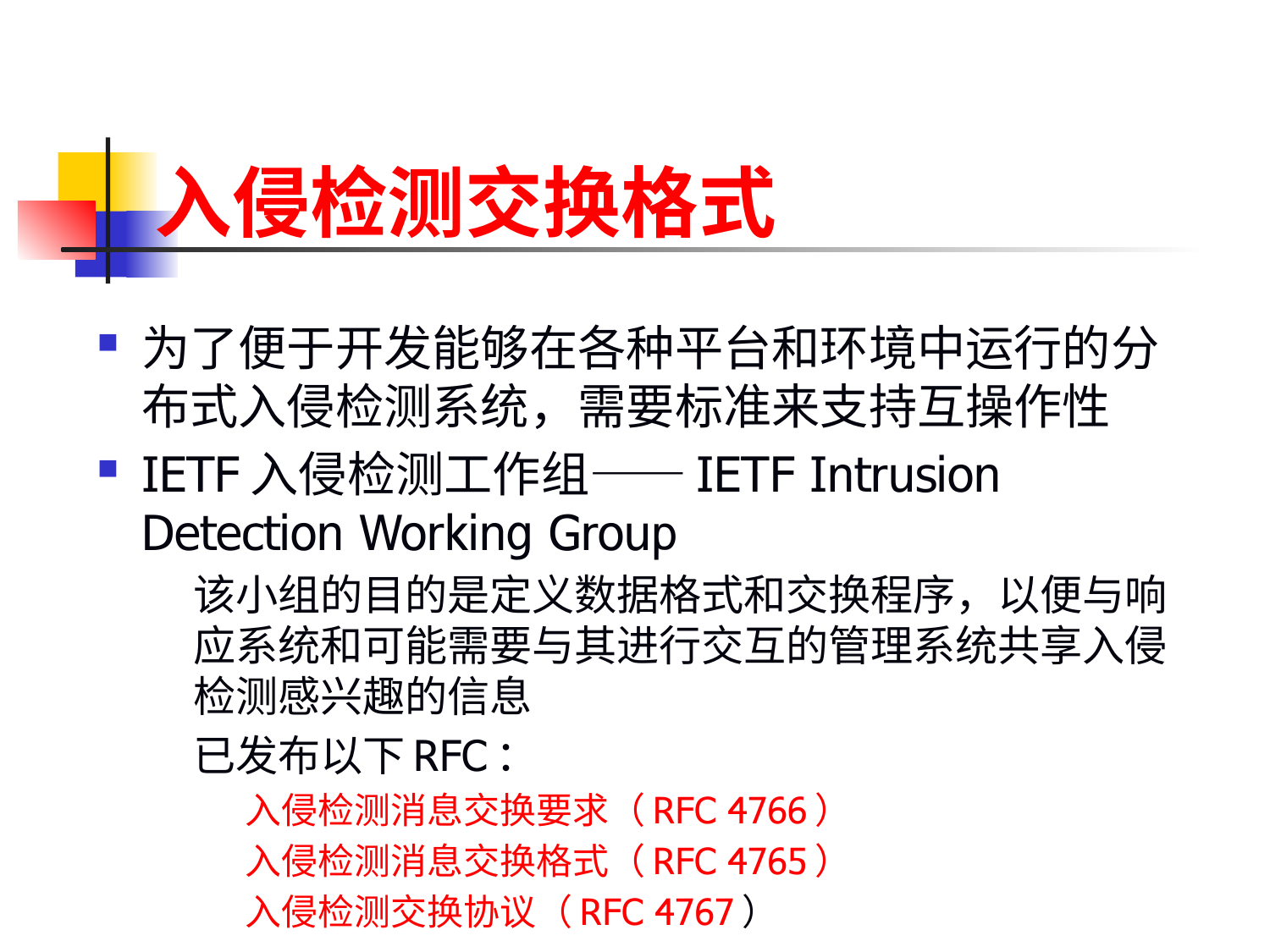

入侵检测交换格式

为了便于开发能够在各种平台和环境中运行的分布式入侵检测系统，需要标准来支持互操作性
IETF入侵检测工作组——IETF Intrusion Detection Working Group
该小组的目的是定义数据格式和交换程序，以便与响应系统和可能需要与其进行交互的管理系统共享入侵检测感兴趣的信息
已发布以下RFC：
入侵检测消息交换要求（RFC 4766）
入侵检测消息交换格式（RFC 4765）
入侵检测交换协议（RFC 4767）